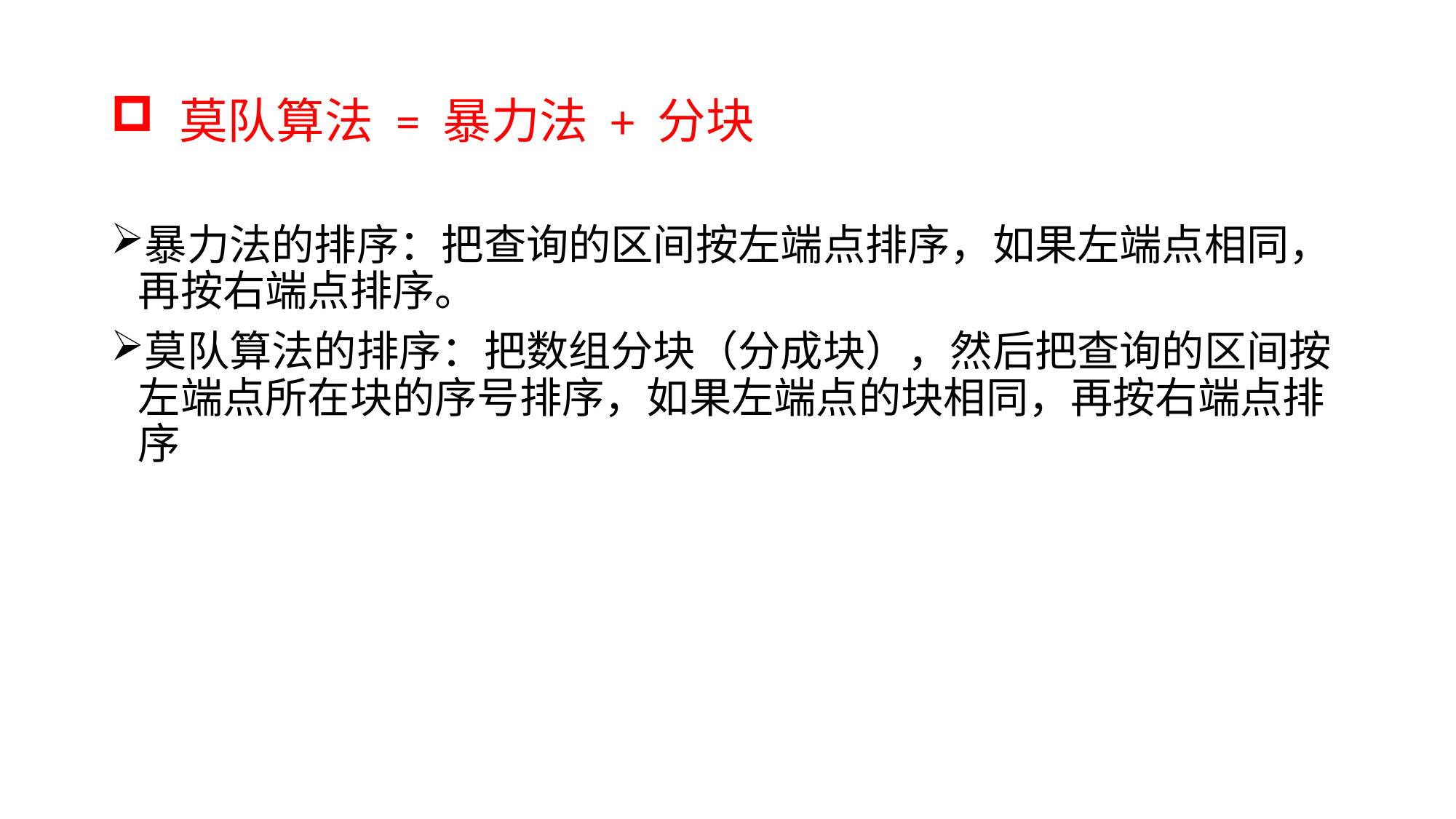

# 莫队算法 = 暴力法 + 分块
暴力法的排序：把查询的区间按左端点排序，如果左端点相同，再按右端点排序。
莫队算法的排序：把数组分块（分成块），然后把查询的区间按左端点所在块的序号排序，如果左端点的块相同，再按右端点排序